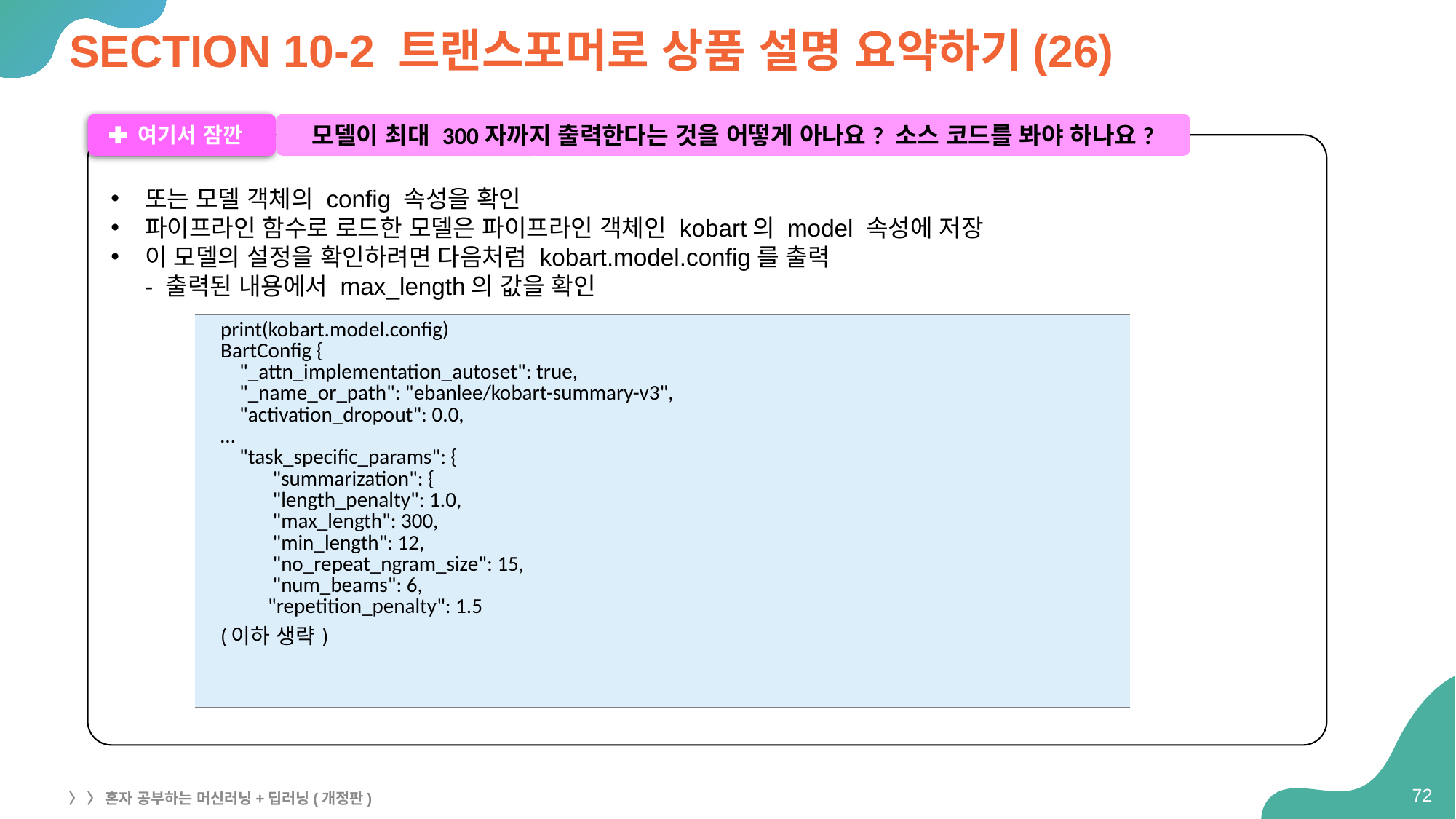

# SECTION 10-2 트랜스포머로 상품 설명 요약하기(26)
     여기서 잠깐
모델이 최대 300자까지 출력한다는 것을 어떻게 아나요? 소스 코드를 봐야 하나요?

또는 모델 객체의 config 속성을 확인
파이프라인 함수로 로드한 모델은 파이프라인 객체인 kobart의 model 속성에 저장
이 모델의 설정을 확인하려면 다음처럼 kobart.model.config를 출력
- 출력된 내용에서 max_length의 값을 확인
| print(kobart.model.config) BartConfig { "\_attn\_implementation\_autoset": true, "\_name\_or\_path": "ebanlee/kobart-summary-v3", "activation\_dropout": 0.0, … "task\_specific\_params": { "summarization": { "length\_penalty": 1.0, "max\_length": 300, "min\_length": 12, "no\_repeat\_ngram\_size": 15, "num\_beams": 6, "repetition\_penalty": 1.5 (이하 생략) |
| --- |
72
〉 〉 혼자 공부하는 머신러닝+딥러닝(개정판)